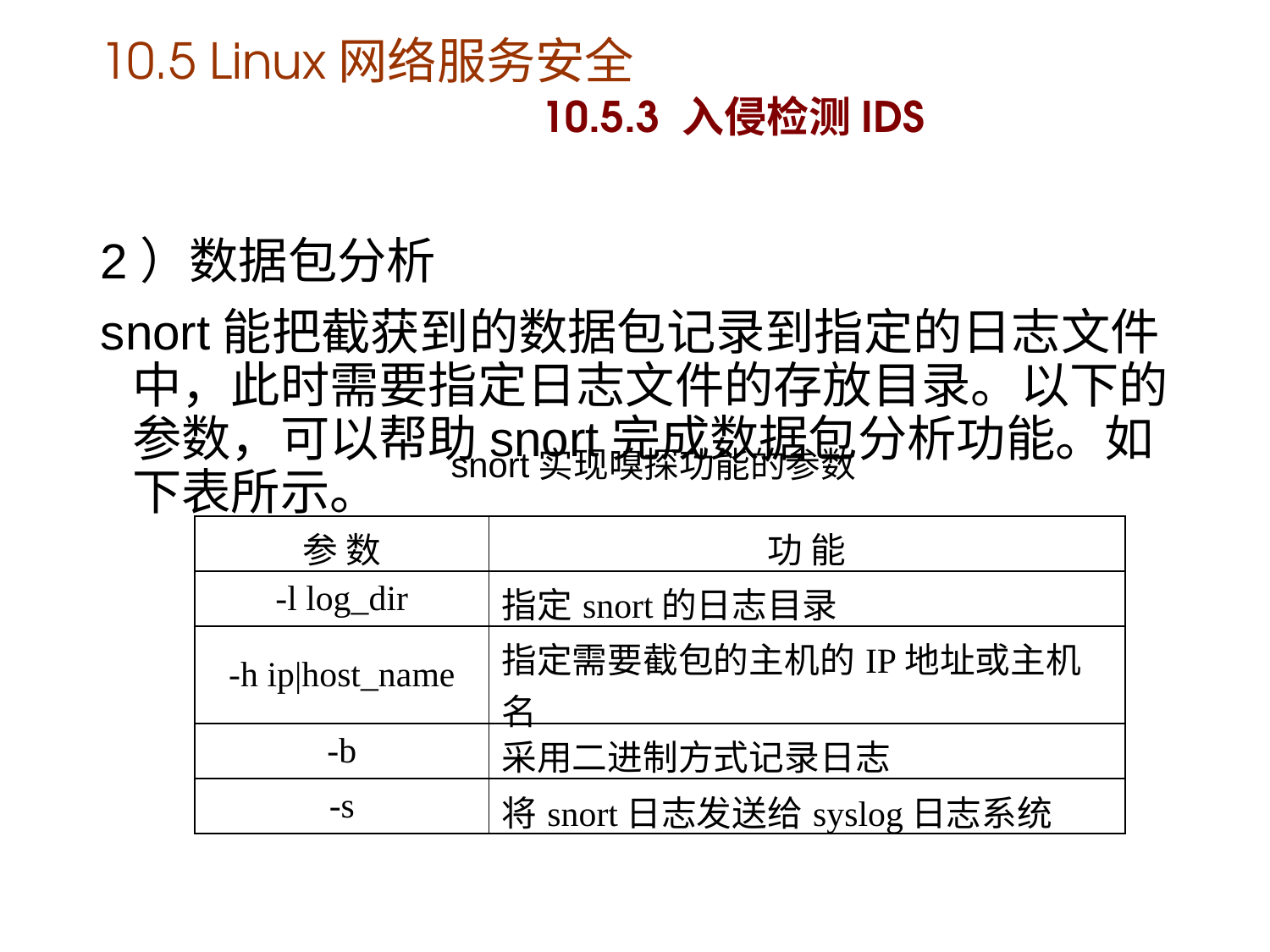

# 10.5 Linux网络服务安全 10.5.3 入侵检测IDS
2）数据包分析
snort能把截获到的数据包记录到指定的日志文件中，此时需要指定日志文件的存放目录。以下的参数，可以帮助snort完成数据包分析功能。如下表所示。
snort实现嗅探功能的参数
| 参 数 | 功 能 |
| --- | --- |
| -l log\_dir | 指定snort的日志目录 |
| -h ip|host\_name | 指定需要截包的主机的IP地址或主机名 |
| -b | 采用二进制方式记录日志 |
| -s | 将snort日志发送给syslog日志系统 |